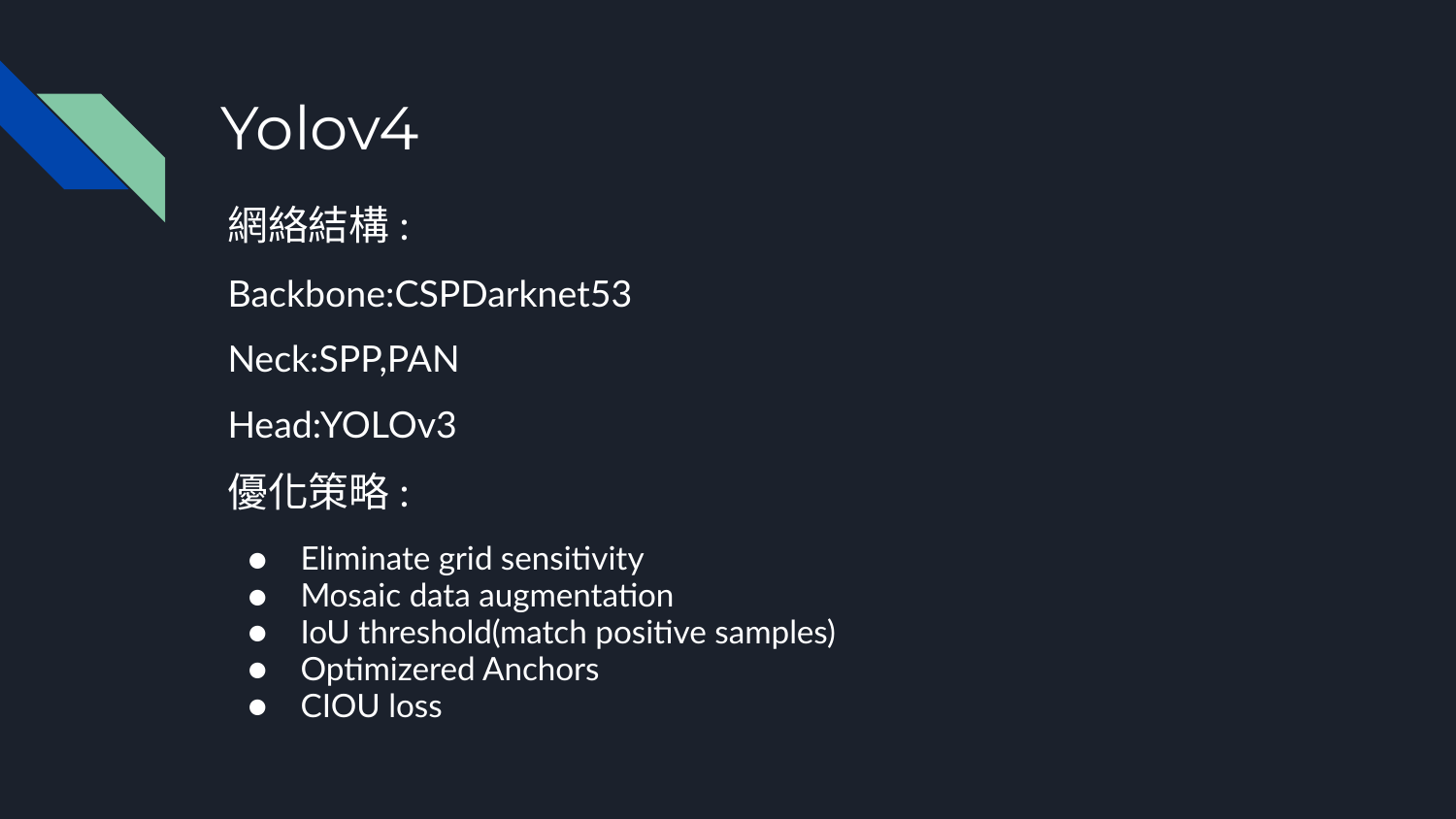

# Yolov4
網絡結構:
Backbone:CSPDarknet53
Neck:SPP,PAN
Head:YOLOv3
優化策略:
Eliminate grid sensitivity
Mosaic data augmentation
IoU threshold(match positive samples)
Optimizered Anchors
CIOU loss